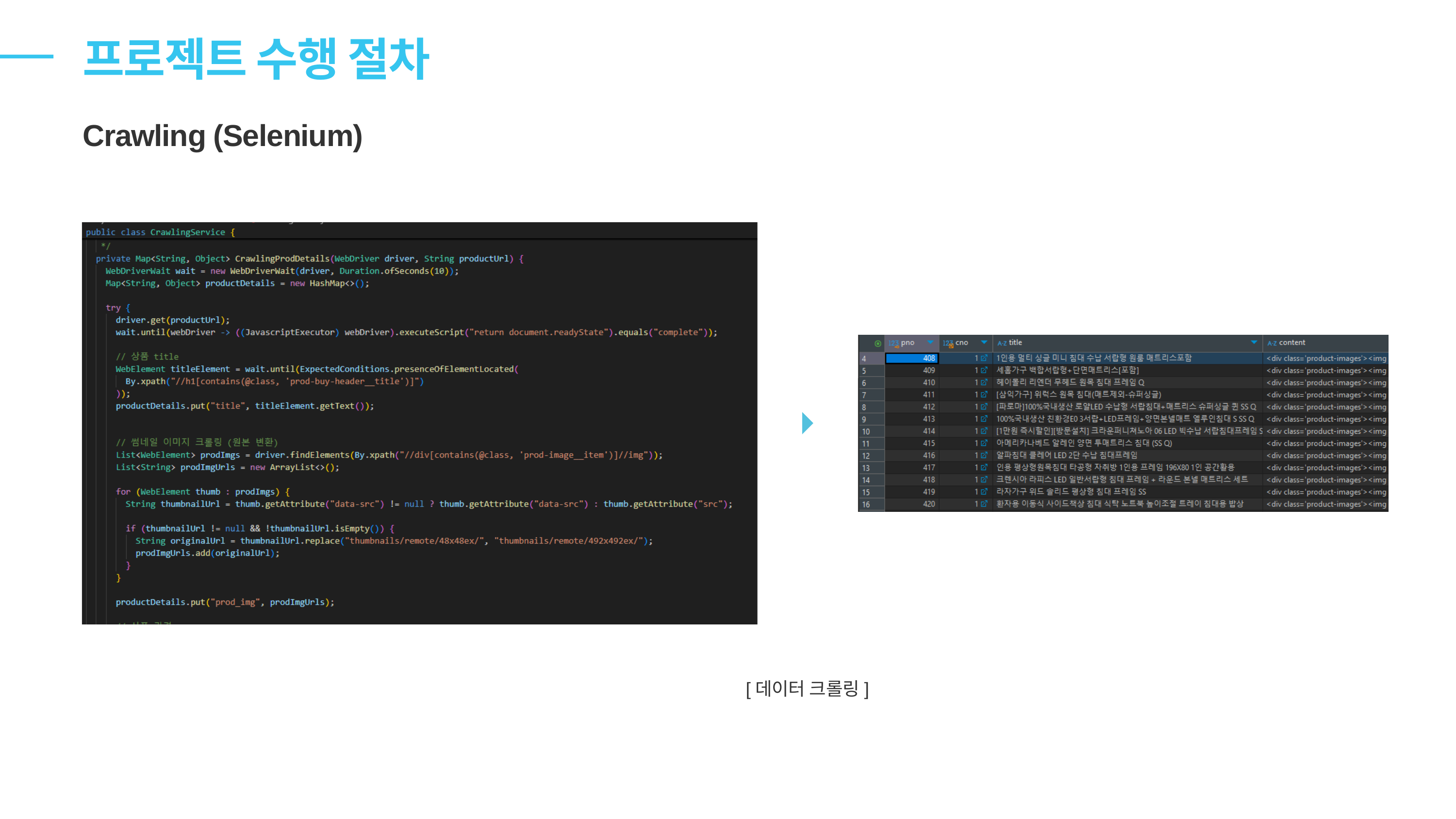

프로젝트 수행 절차

Crawling (Selenium)

[데이터 크롤링]